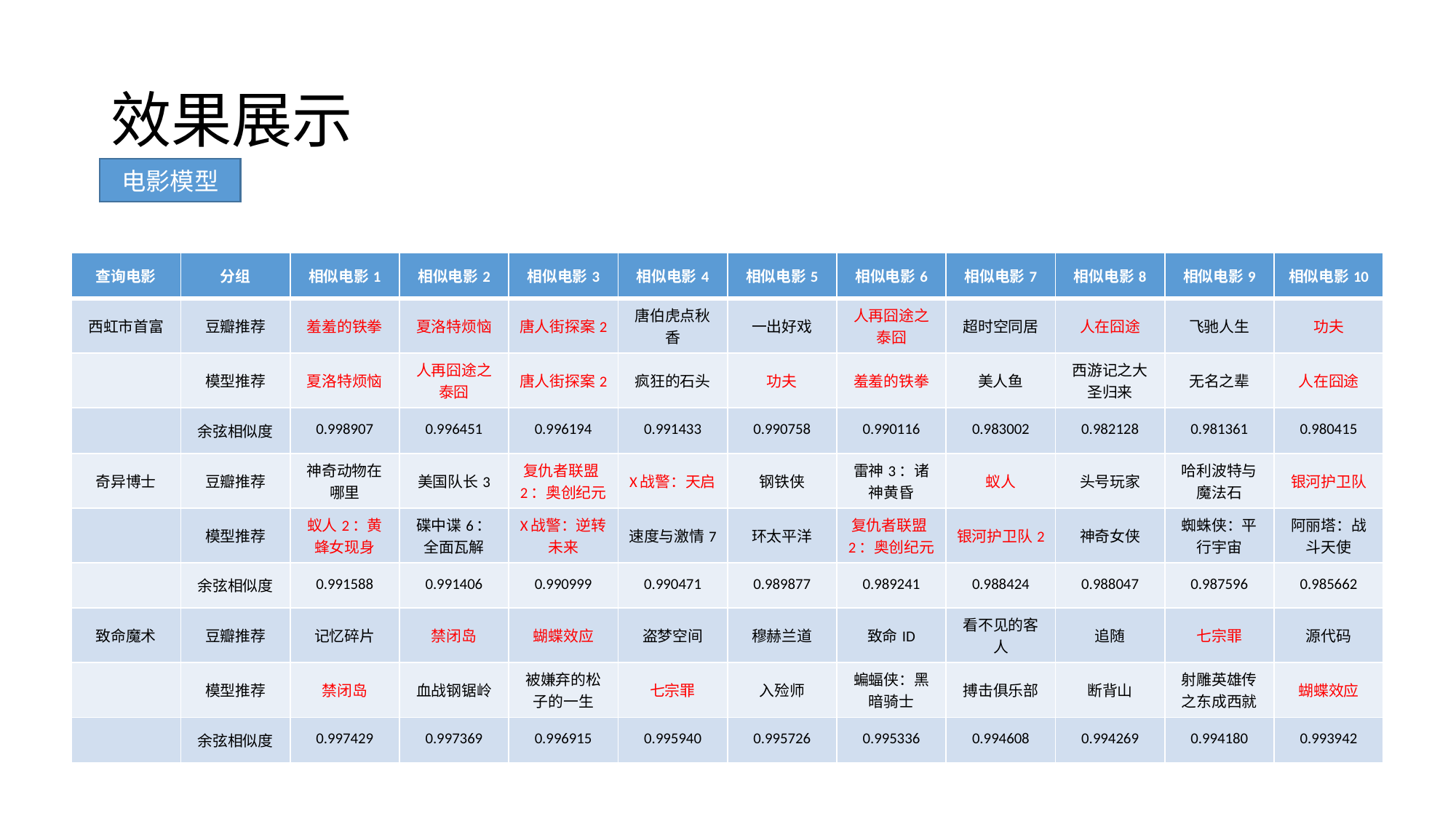

# 效果展示
电影模型
| 查询电影 | 分组 | 相似电影1 | 相似电影2 | 相似电影3 | 相似电影4 | 相似电影5 | 相似电影6 | 相似电影7 | 相似电影8 | 相似电影9 | 相似电影10 |
| --- | --- | --- | --- | --- | --- | --- | --- | --- | --- | --- | --- |
| 西虹市首富 | 豆瓣推荐 | 羞羞的铁拳 | 夏洛特烦恼 | 唐人街探案2 | 唐伯虎点秋香 | 一出好戏 | 人再囧途之泰囧 | 超时空同居 | 人在囧途 | 飞驰人生 | 功夫 |
|  | 模型推荐 | 夏洛特烦恼 | 人再囧途之泰囧 | 唐人街探案2 | 疯狂的石头 | 功夫 | 羞羞的铁拳 | 美人鱼 | 西游记之大圣归来 | 无名之辈 | 人在囧途 |
|  | 余弦相似度 | 0.998907 | 0.996451 | 0.996194 | 0.991433 | 0.990758 | 0.990116 | 0.983002 | 0.982128 | 0.981361 | 0.980415 |
| 奇异博士 | 豆瓣推荐 | 神奇动物在哪里 | 美国队长3 | 复仇者联盟2：奥创纪元 | X战警：天启 | 钢铁侠 | 雷神3：诸神黄昏 | 蚁人 | 头号玩家 | 哈利波特与魔法石 | 银河护卫队 |
|  | 模型推荐 | 蚁人2：黄蜂女现身 | 碟中谍6：全面瓦解 | X战警：逆转未来 | 速度与激情7 | 环太平洋 | 复仇者联盟2：奥创纪元 | 银河护卫队2 | 神奇女侠 | 蜘蛛侠：平行宇宙 | 阿丽塔：战斗天使 |
|  | 余弦相似度 | 0.991588 | 0.991406 | 0.990999 | 0.990471 | 0.989877 | 0.989241 | 0.988424 | 0.988047 | 0.987596 | 0.985662 |
| 致命魔术 | 豆瓣推荐 | 记忆碎片 | 禁闭岛 | 蝴蝶效应 | 盗梦空间 | 穆赫兰道 | 致命ID | 看不见的客人 | 追随 | 七宗罪 | 源代码 |
|  | 模型推荐 | 禁闭岛 | 血战钢锯岭 | 被嫌弃的松子的一生 | 七宗罪 | 入殓师 | 蝙蝠侠：黑暗骑士 | 搏击俱乐部 | 断背山 | 射雕英雄传之东成西就 | 蝴蝶效应 |
|  | 余弦相似度 | 0.997429 | 0.997369 | 0.996915 | 0.995940 | 0.995726 | 0.995336 | 0.994608 | 0.994269 | 0.994180 | 0.993942 |